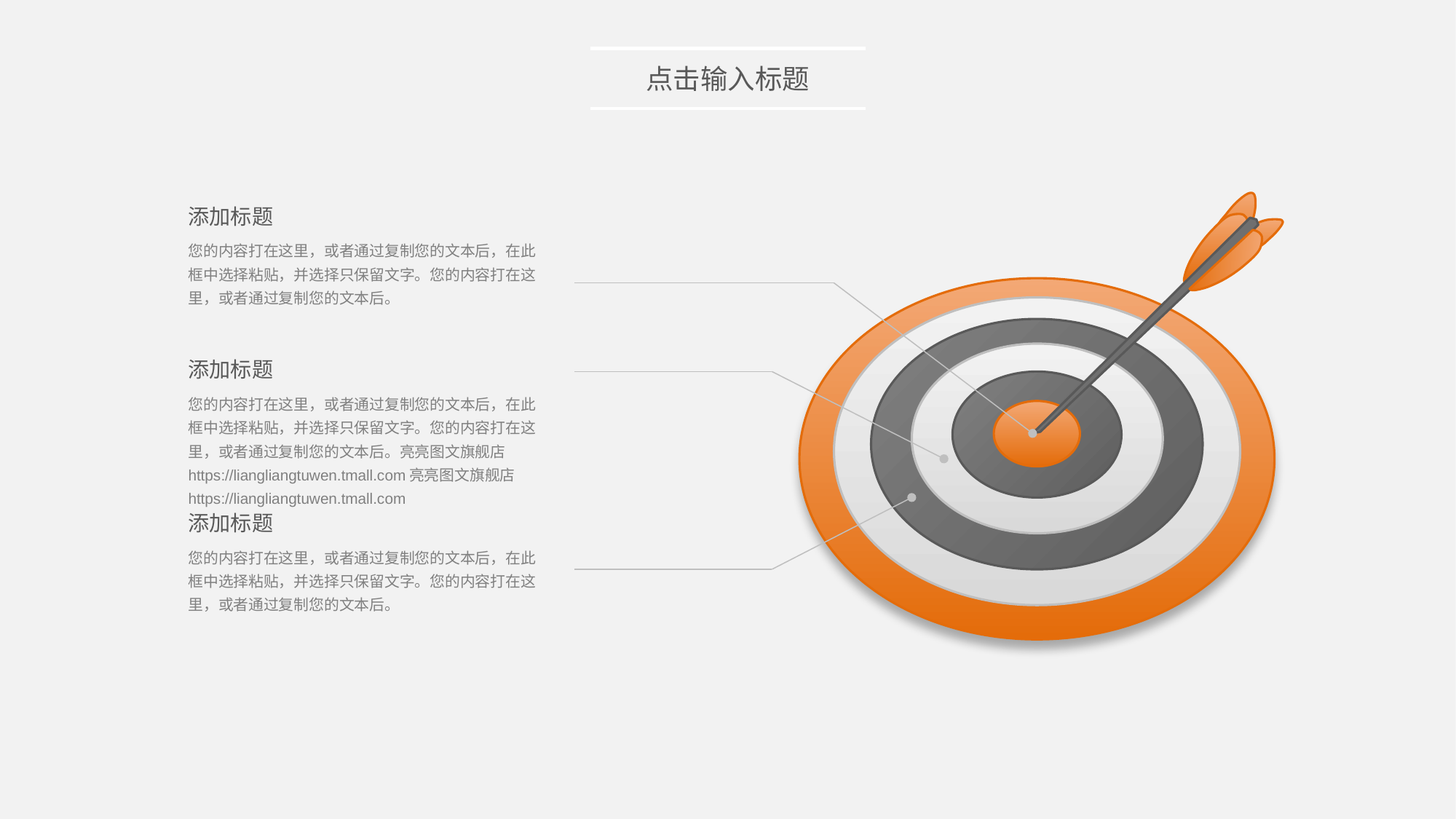

点击输入标题
添加标题

您的内容打在这里，或者通过复制您的文本后，在此框中选择粘贴，并选择只保留文字。您的内容打在这里，或者通过复制您的文本后。

添加标题
您的内容打在这里，或者通过复制您的文本后，在此框中选择粘贴，并选择只保留文字。您的内容打在这里，或者通过复制您的文本后。亮亮图文旗舰店https://liangliangtuwen.tmall.com亮亮图文旗舰店https://liangliangtuwen.tmall.com
添加标题
您的内容打在这里，或者通过复制您的文本后，在此框中选择粘贴，并选择只保留文字。您的内容打在这里，或者通过复制您的文本后。